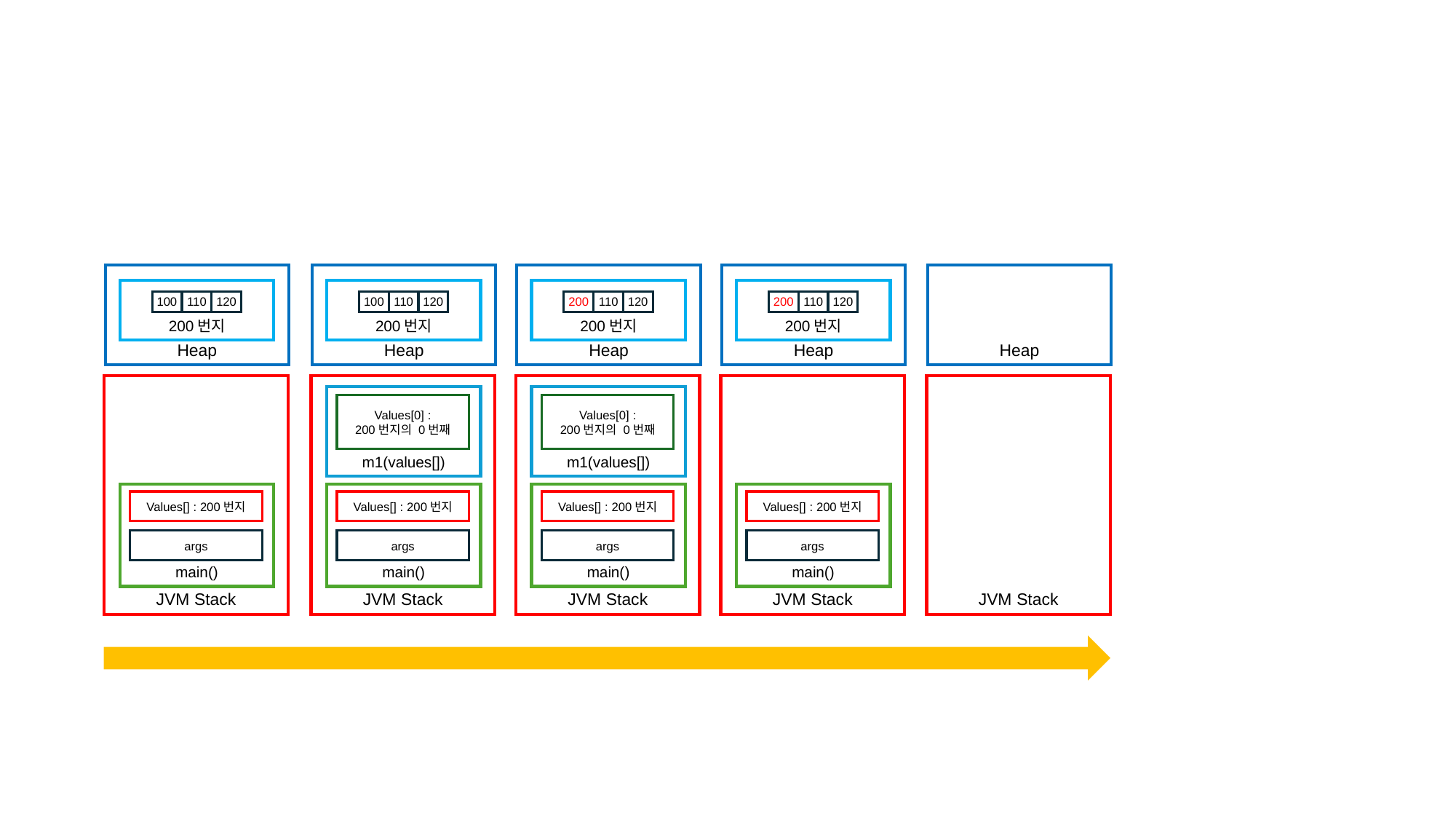

JVM Stack
JVM Stack
JVM Stack
M1(100)
Value = 100
Value = 200

main()

main()

main()
Value = 100
Value = 100
Value = 100
args
args
args
public class Test09 {
public static void main(String[] args) {
int[] values = new int[] {100, 110, 120};
m1(values);
System.out.println(values[0]);
}

static void m1(int[] value) {
value[0] = 200;
}
}
JVM Stack

main()
JVM Stack

m1(0)

main()
JVM Stack

m1(1)

m1()

main()
2

1+m(1)
1+m(1)
result
result
result
args
args
args
JVM Stack
JVM Stack

main()
JVM Stack
m1()

main()
3

3
result
args
args
return 2
return 3
Heap
Heap
Heap
Heap
Heap
200번지
200번지
200번지
200번지
100
110
120
100
110
120
200
110
120
200
110
120
JVM Stack
JVM Stack
JVM Stack
JVM Stack
JVM Stack

m1(values[])

m1(values[])
Values[0] :
200번지의 0번째
Values[0] :
200번지의 0번째

main()

main()

main()

main()
Values[] : 200번지
Values[] : 200번지
Values[] : 200번지
Values[] : 200번지
args
args
args
args